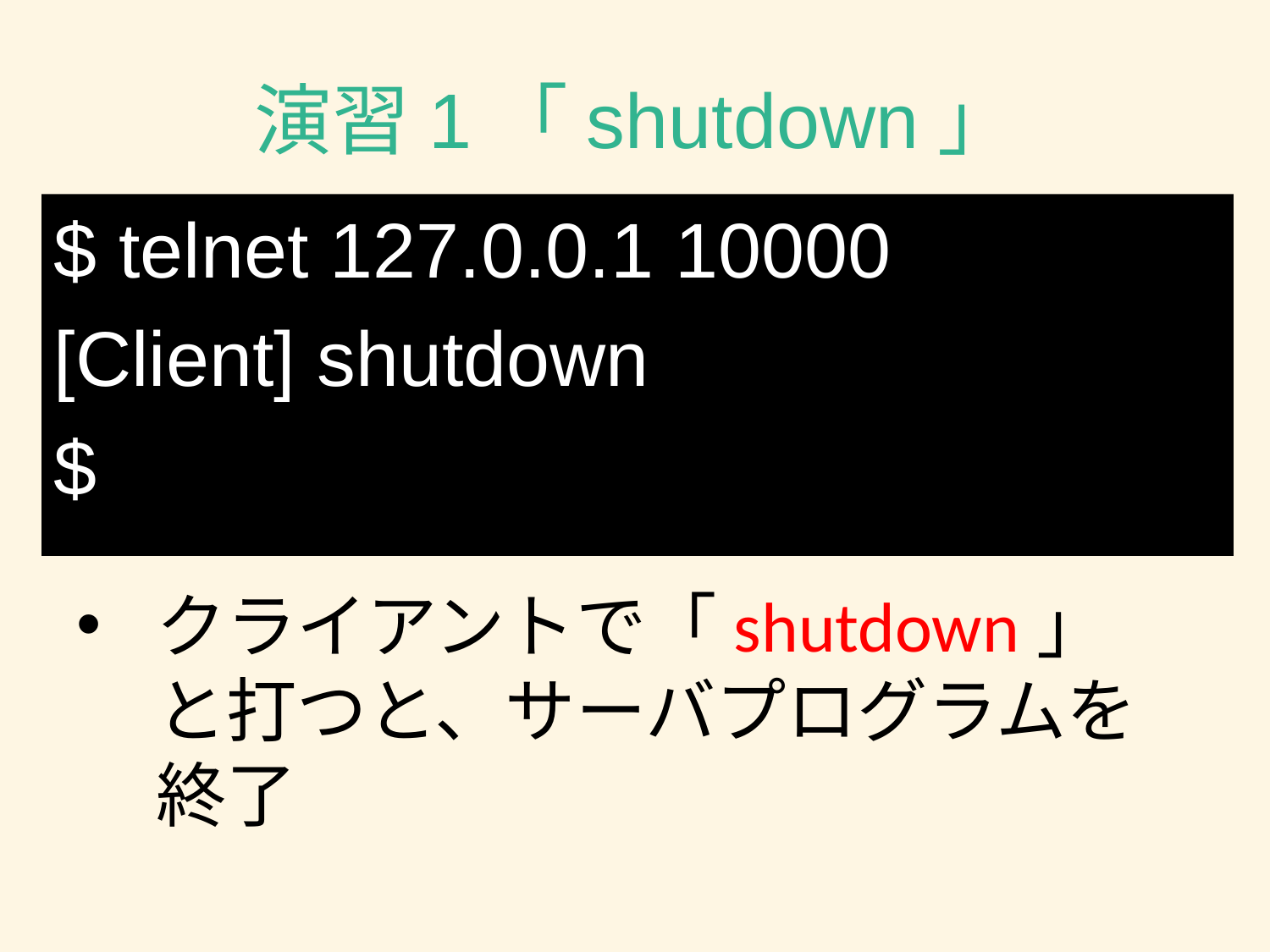

# 演習1「shutdown」
$ telnet 127.0.0.1 10000
[Client] shutdown
$

クライアントで「shutdown」と打つと、サーバプログラムを終了